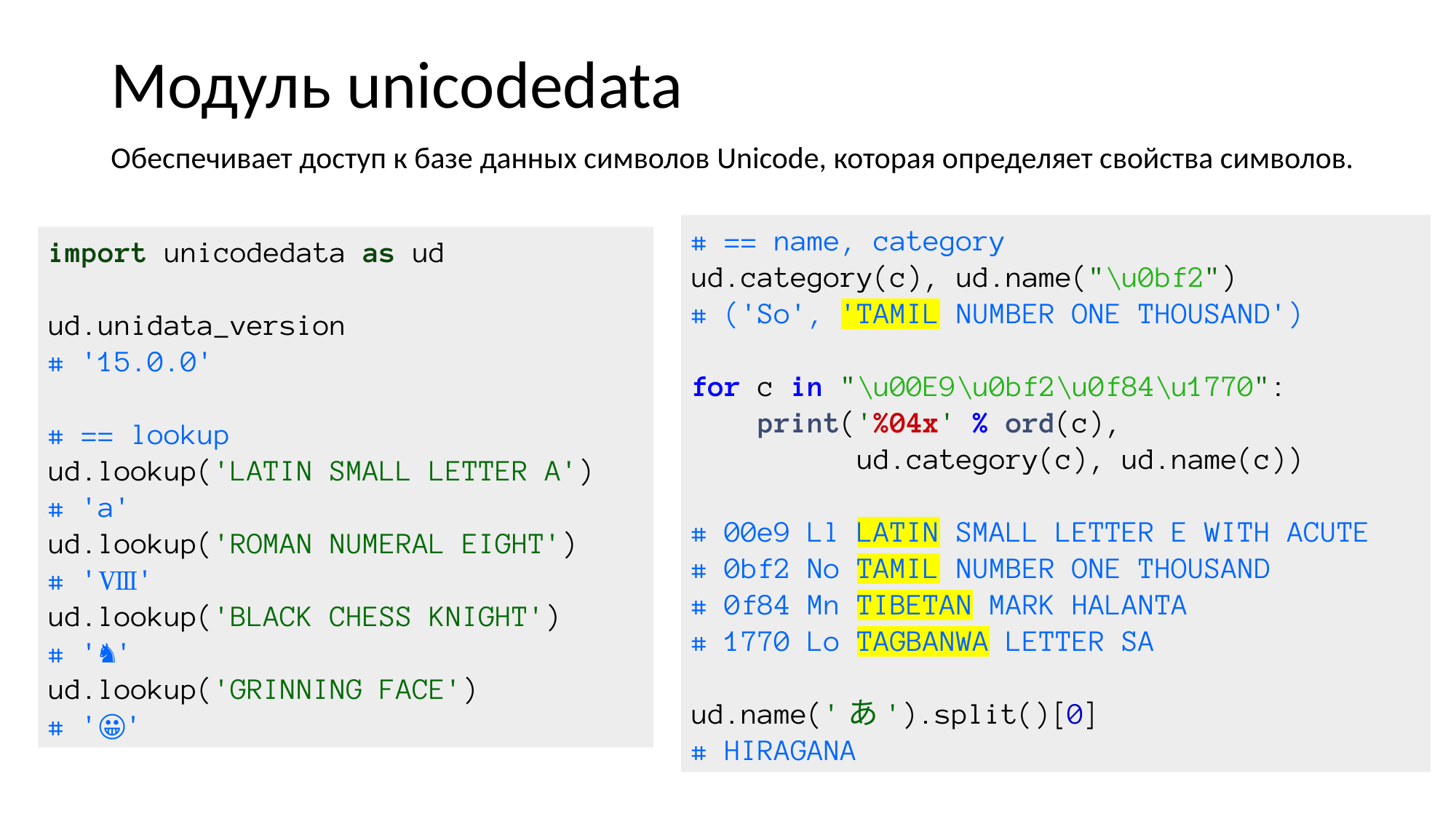

# Модуль unicodedata
Обеспечивает доступ к базе данных символов Unicode, которая определяет свойства символов.
# == name, category ud.category(c), ud.name("\u0bf2") # ('So', 'TAMIL NUMBER ONE THOUSAND') for c in "\u00E9\u0bf2\u0f84\u1770":    print('%04x' % ord(c), ud.category(c), ud.name(c)) # 00e9 Ll LATIN SMALL LETTER E WITH ACUTE # 0bf2 No TAMIL NUMBER ONE THOUSAND # 0f84 Mn TIBETAN MARK HALANTA # 1770 Lo TAGBANWA LETTER SA ud.name('あ').split()[0] # HIRAGANA
import unicodedata as ud
ud.unidata_version
# '15.0.0'
# == lookup
ud.lookup('LATIN SMALL LETTER A')
# 'a'
ud.lookup('ROMAN NUMERAL EIGHT')
# 'Ⅷ'
ud.lookup('BLACK CHESS KNIGHT')
# '♞'
ud.lookup('GRINNING FACE')
# '😀'